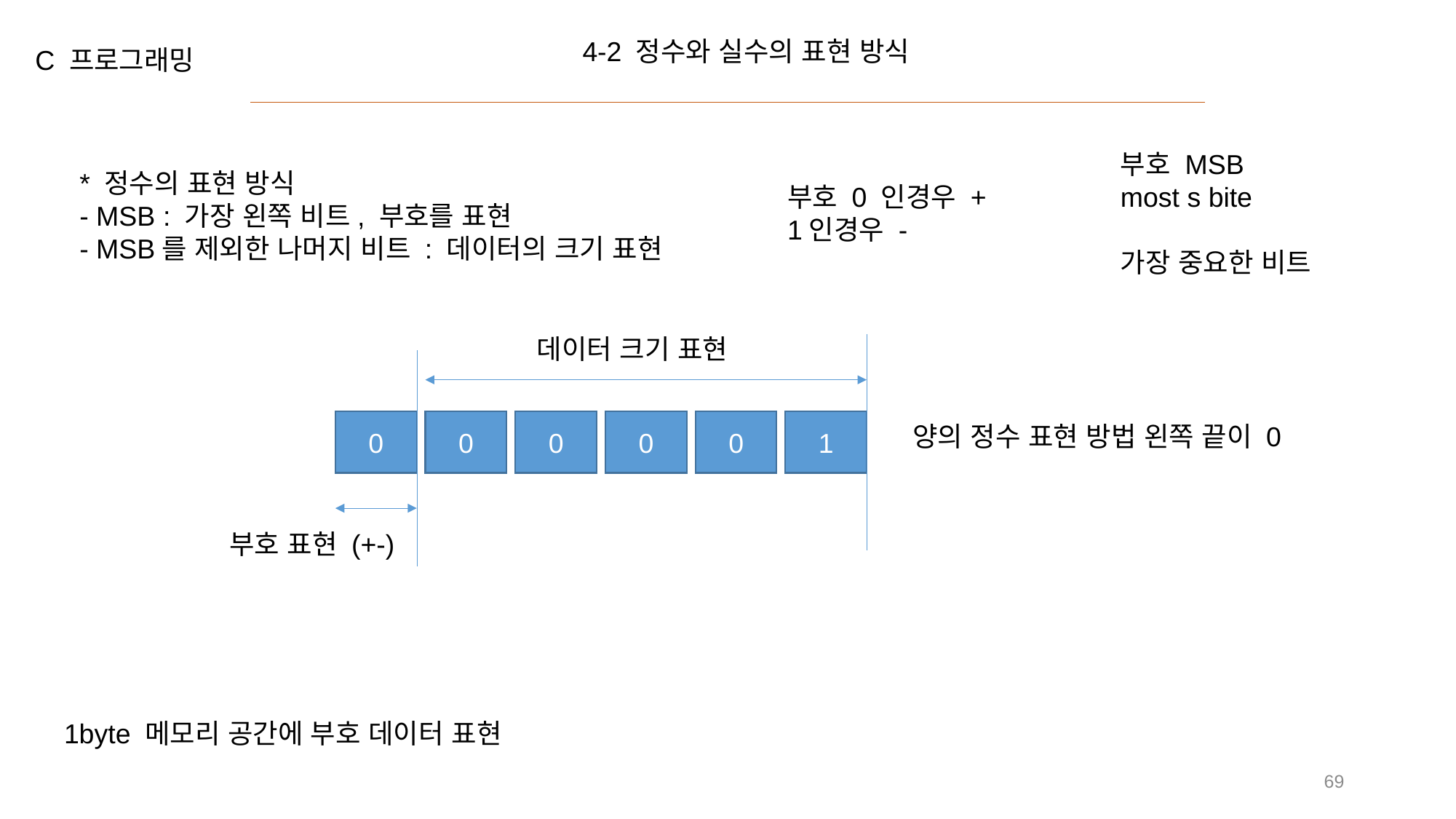

4-2 정수와 실수의 표현 방식
C 프로그래밍
부호 MSB
most s bite

가장 중요한 비트
* 정수의 표현 방식
- MSB : 가장 왼쪽 비트, 부호를 표현
- MSB를 제외한 나머지 비트 : 데이터의 크기 표현
부호 0 인경우 +
1인경우 -
데이터 크기 표현
0
0
0
0
0
1
양의 정수 표현 방법 왼쪽 끝이 0
부호 표현 (+-)
1byte 메모리 공간에 부호 데이터 표현
69